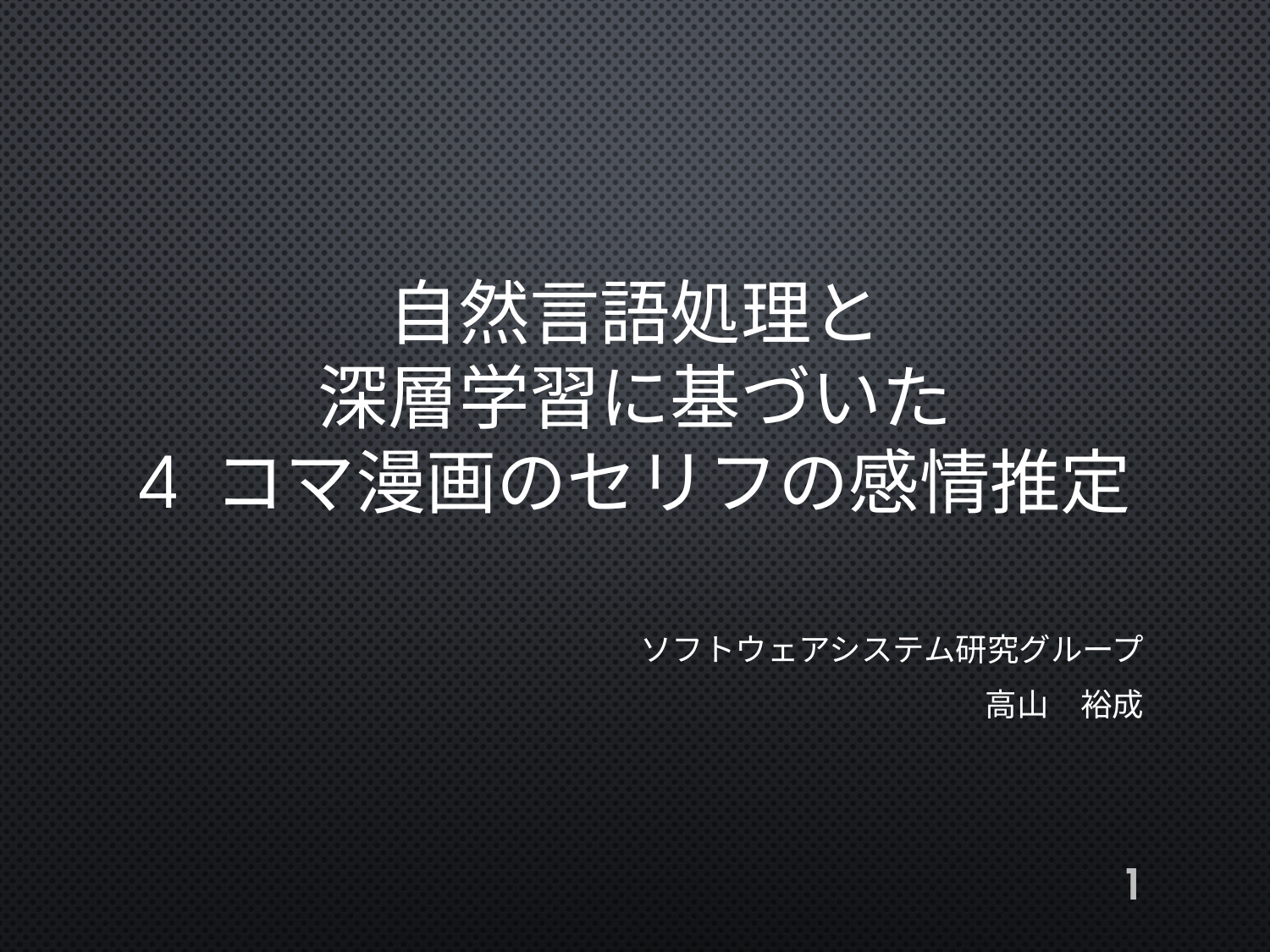

# 自然言語処理と 深層学習に基づいた 4 コマ漫画のセリフの感情推定
ソフトウェアシステム研究グループ
高山　裕成
1